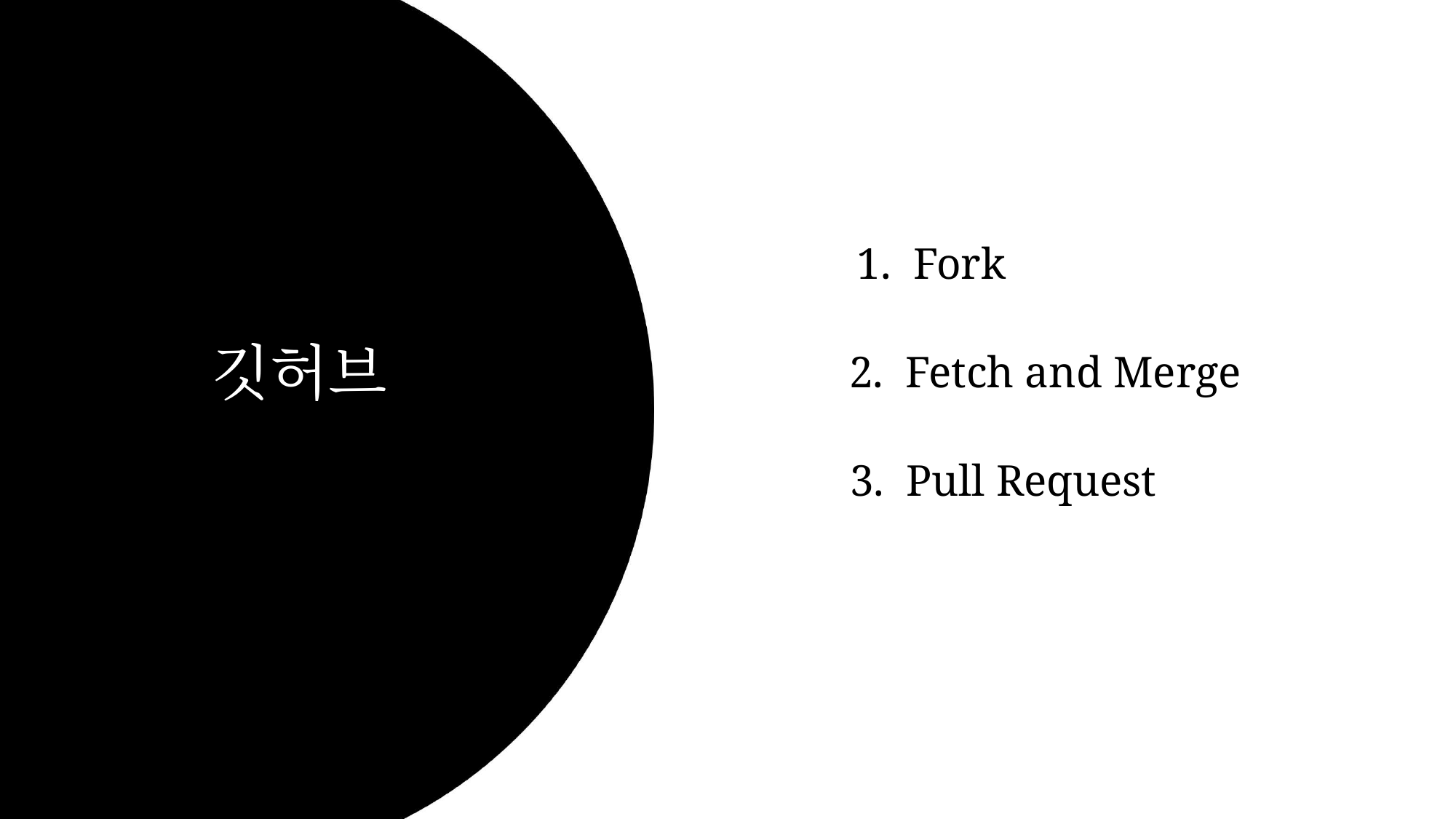

1.  Fork
깃허브
2.  Fetch and Merge
3.  Pull Request